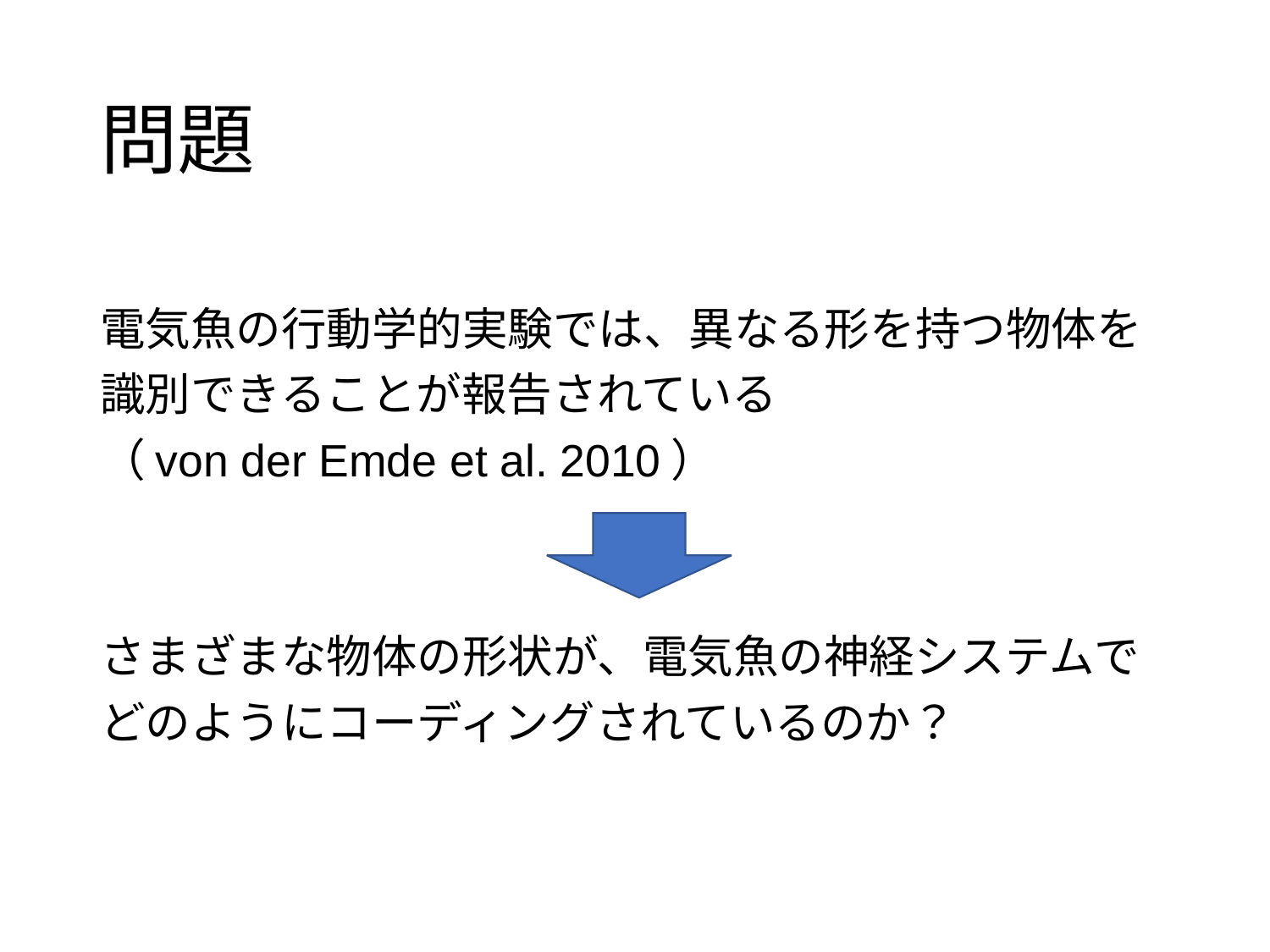

# 問題
電気魚の行動学的実験では、異なる形を持つ物体を
識別できることが報告されている
（von der Emde et al. 2010）

さまざまな物体の形状が、電気魚の神経システムで
どのようにコーディングされているのか？